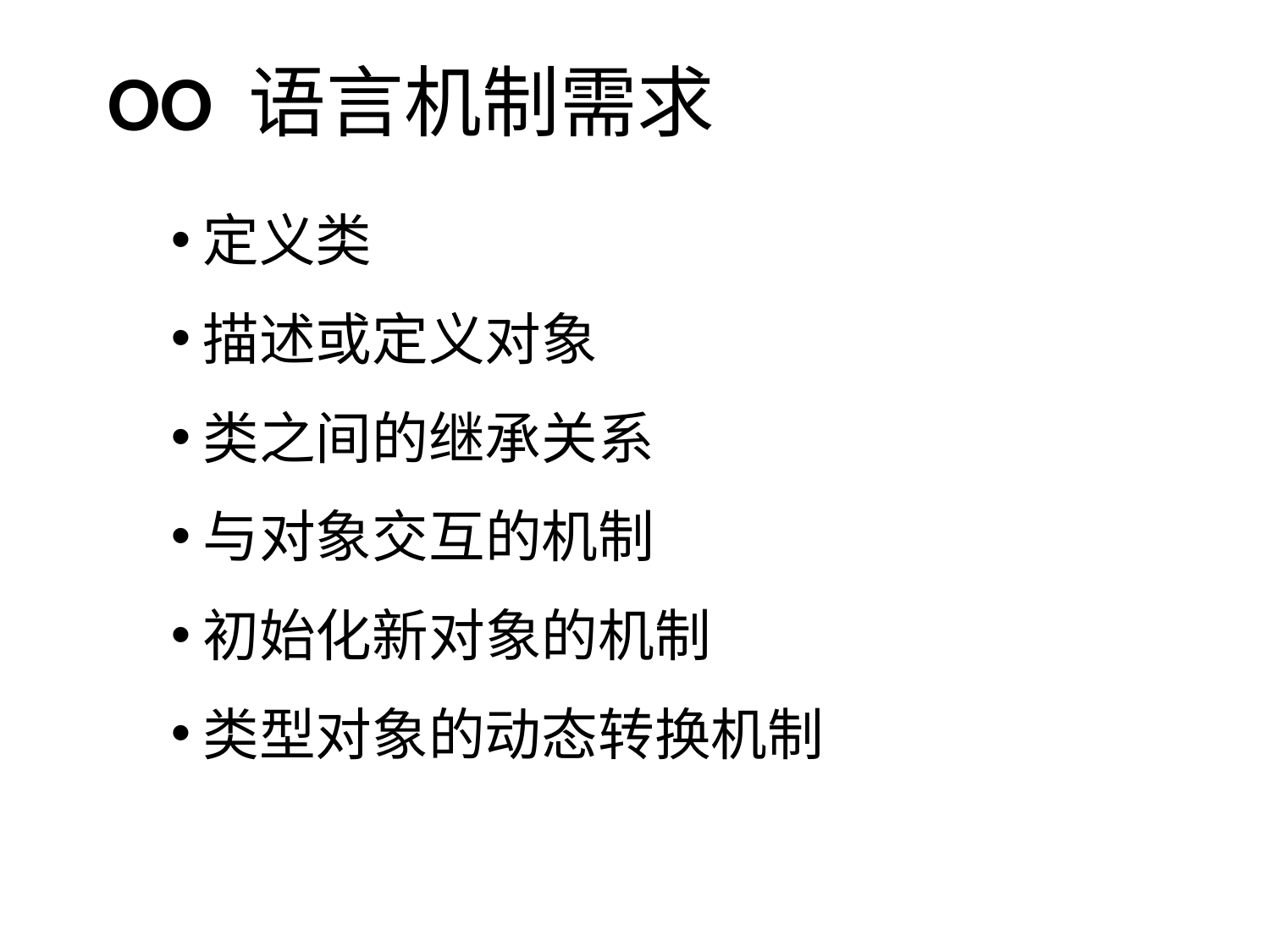

OO 语言机制需求
定义类
描述或定义对象
类之间的继承关系
与对象交互的机制
初始化新对象的机制
类型对象的动态转换机制